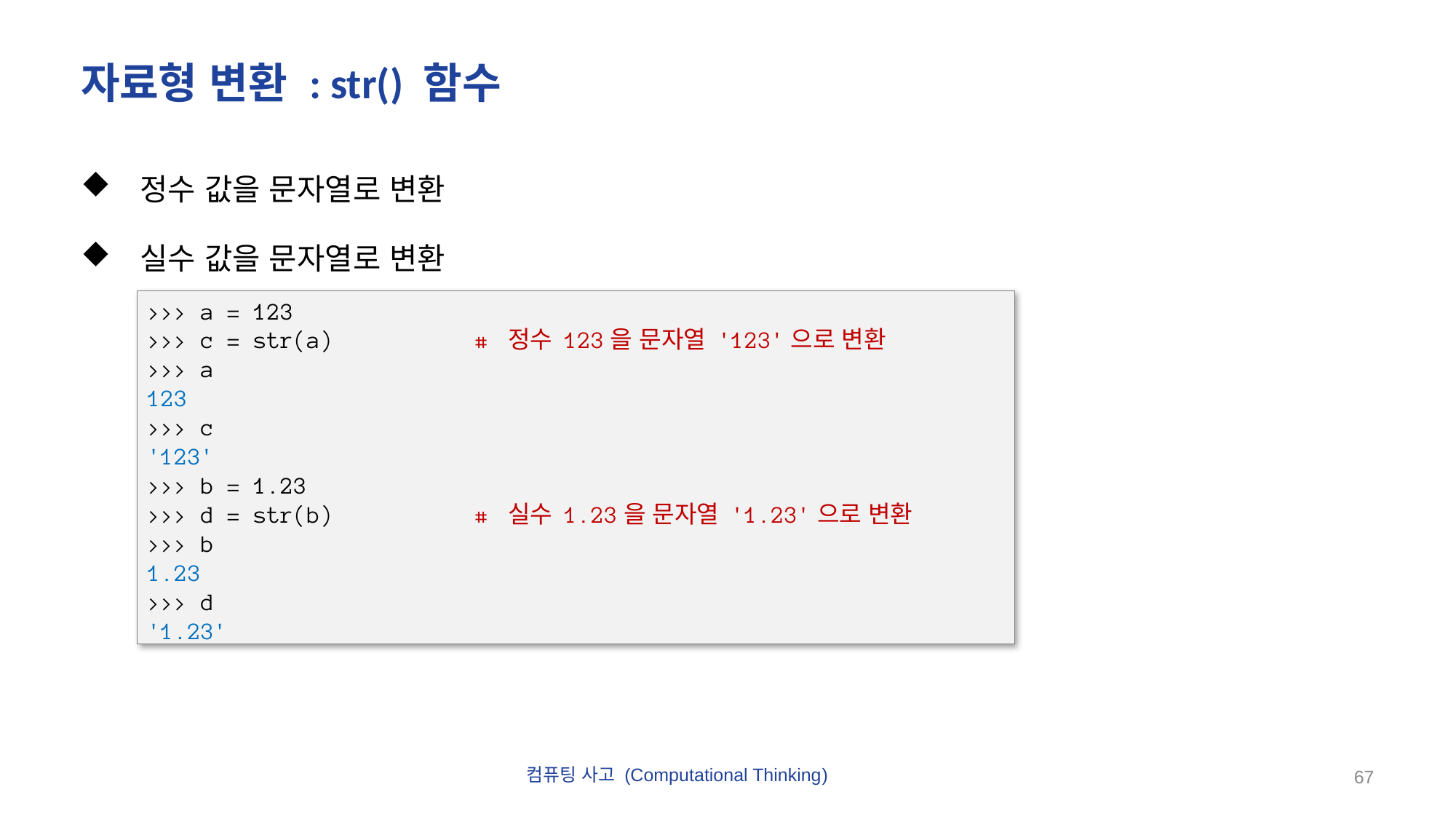

# 자료형 변환 : str() 함수
 정수 값을 문자열로 변환
 실수 값을 문자열로 변환

>>> a = 123
>>> c = str(a)		# 정수 123을 문자열 '123'으로 변환
>>> a
123
>>> c
'123'
>>> b = 1.23
>>> d = str(b)		# 실수 1.23을 문자열 '1.23'으로 변환
>>> b
1.23
>>> d
'1.23'